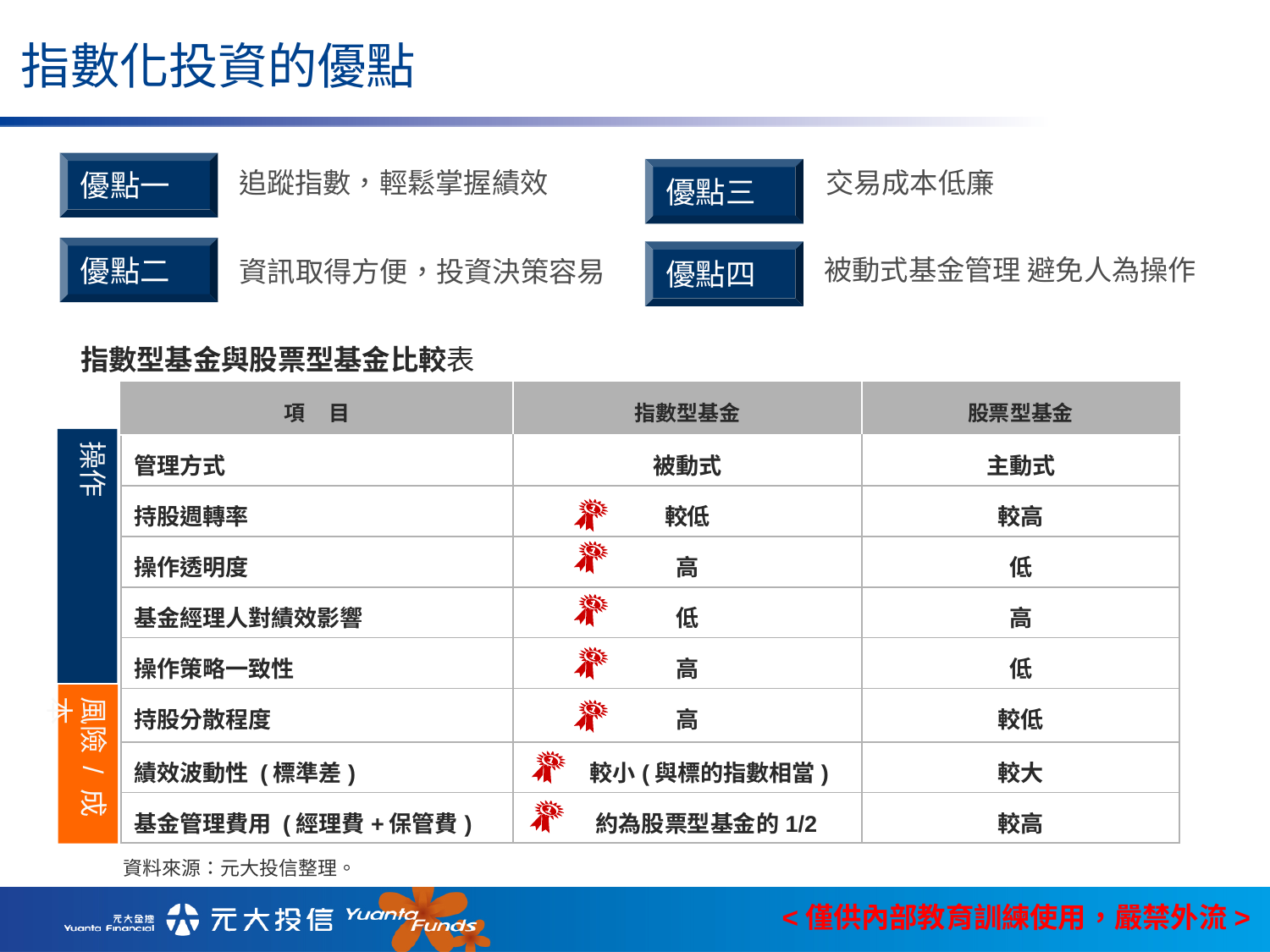

指數化投資的優點
優點一
追蹤指數，輕鬆掌握績效
優點三
交易成本低廉

優點二
優點四
被動式基金管理 避免人為操作
資訊取得方便，投資決策容易
指數型基金與股票型基金比較表
| 項 目 | 指數型基金 | 股票型基金 |
| --- | --- | --- |
| 管理方式 | 被動式 | 主動式 |
| 持股週轉率 | 較低 | 較高 |
| 操作透明度 | 高 | 低 |
| 基金經理人對績效影響 | 低 | 高 |
| 操作策略一致性 | 高 | 低 |
| 持股分散程度 | 高 | 較低 |
| 績效波動性 (標準差) | 較小(與標的指數相當) | 較大 |
| 基金管理費用 (經理費+保管費) | 約為股票型基金的1/2 | 較高 |
操作
風險 / 成本

資料來源：元大投信整理。